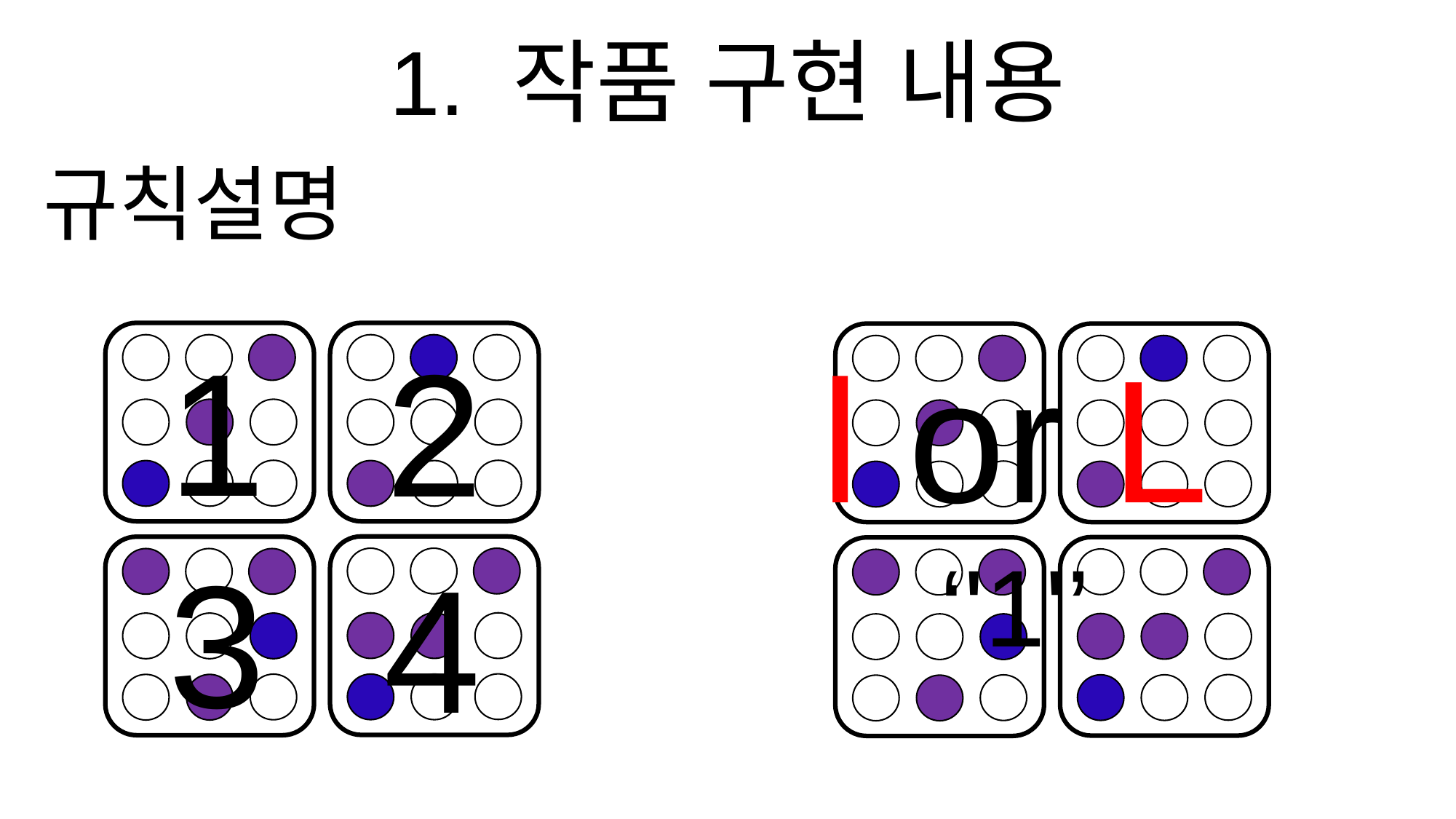

1. 작품 구현 내용
규칙설명

1
2

l or L
‘'1'’

3
4